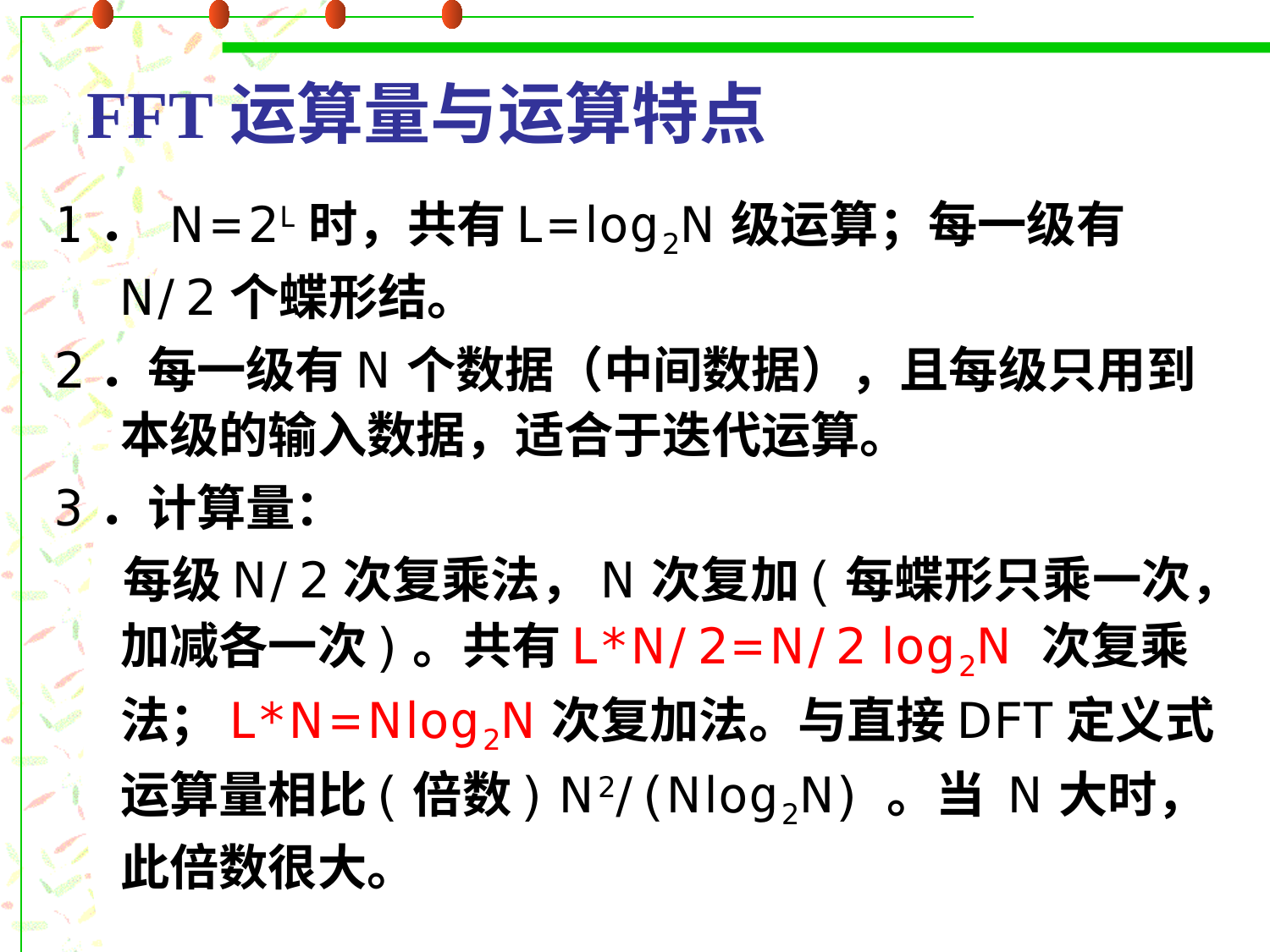

# FFT运算量与运算特点
1． N=2L时，共有L=log2N级运算；每一级有N/2个蝶形结。
2．每一级有N个数据（中间数据），且每级只用到本级的输入数据，适合于迭代运算。
3．计算量：
     每级N/2次复乘法，N次复加(每蝶形只乘一次，加减各一次)。共有L*N/2=N/2 log2N 次复乘法；L*N=Nlog2N次复加法。与直接DFT定义式运算量相比(倍数) N2/(Nlog2N) 。当 N大时，此倍数很大。